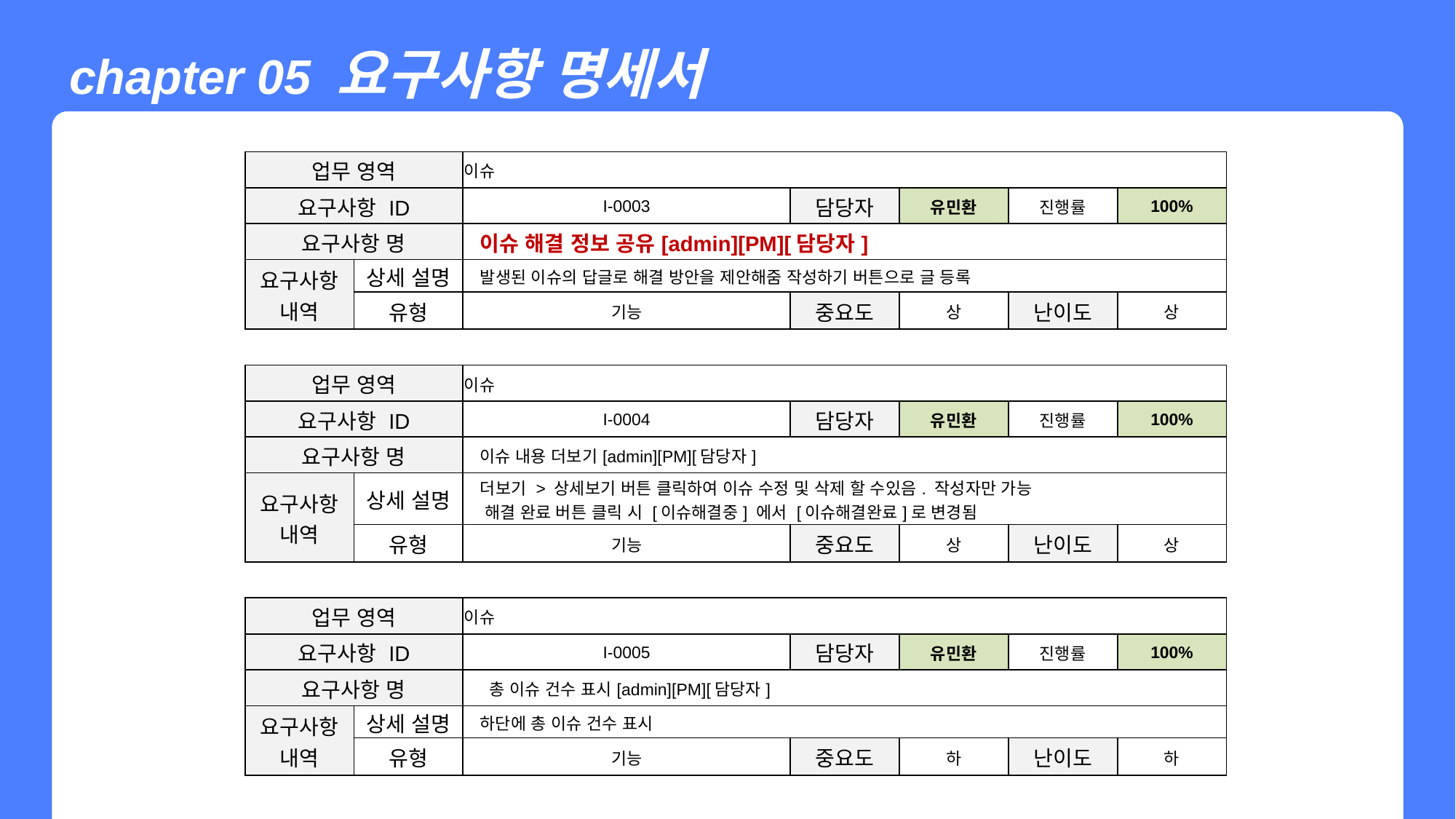

chapter 05 요구사항 명세서
| 업무 영역 |  | 이슈 |  |  |  |  |  |  |
| --- | --- | --- | --- | --- | --- | --- | --- | --- |
| 요구사항 ID |  | I-0003 |  |  | 담당자 | 유민환 | 진행률 | 100% |
| 요구사항 명 |  | 이슈 해결 정보 공유[admin][PM][담당자] |  |  |  |  |  |  |
| 요구사항 내역 | 상세 설명 | 발생된 이슈의 답글로 해결 방안을 제안해줌 작성하기 버튼으로 글 등록 |  |  |  |  |  |  |
|  | 유형 | 기능 |  |  | 중요도 | 상 | 난이도 | 상 |
|  |  |  |  |  |  |  |  |  |
| 업무 영역 |  | 이슈 |  |  |  |  |  |  |
| 요구사항 ID |  | I-0004 |  |  | 담당자 | 유민환 | 진행률 | 100% |
| 요구사항 명 |  | 이슈 내용 더보기[admin][PM][담당자] |  |  |  |  |  |  |
| 요구사항 내역 | 상세 설명 | 더보기 > 상세보기 버튼 클릭하여 이슈 수정 및 삭제 할 수있음. 작성자만 가능 해결 완료 버튼 클릭 시 [이슈해결중] 에서 [이슈해결완료]로 변경됨 |  |  |  |  |  |  |
|  | 유형 | 기능 |  |  | 중요도 | 상 | 난이도 | 상 |
|  |  |  |  |  |  |  |  |  |
| 업무 영역 |  | 이슈 |  |  |  |  |  |  |
| 요구사항 ID |  | I-0005 |  |  | 담당자 | 유민환 | 진행률 | 100% |
| 요구사항 명 |  | 총 이슈 건수 표시[admin][PM][담당자] |  |  |  |  |  |  |
| 요구사항 내역 | 상세 설명 | 하단에 총 이슈 건수 표시 |  |  |  |  |  |  |
|  | 유형 | 기능 |  |  | 중요도 | 하 | 난이도 | 하 |